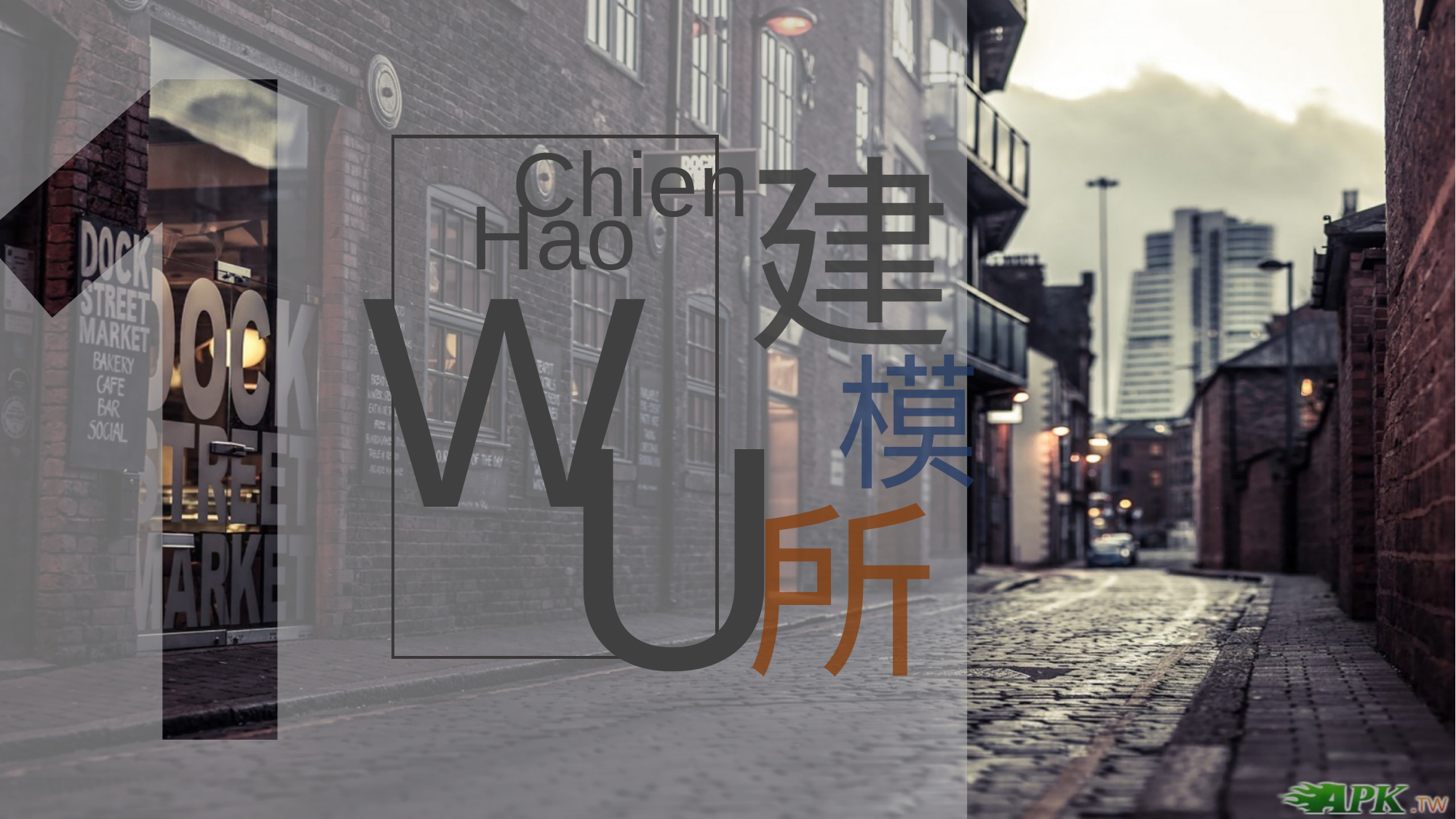

建
Chien

Hao
W
U
模
所